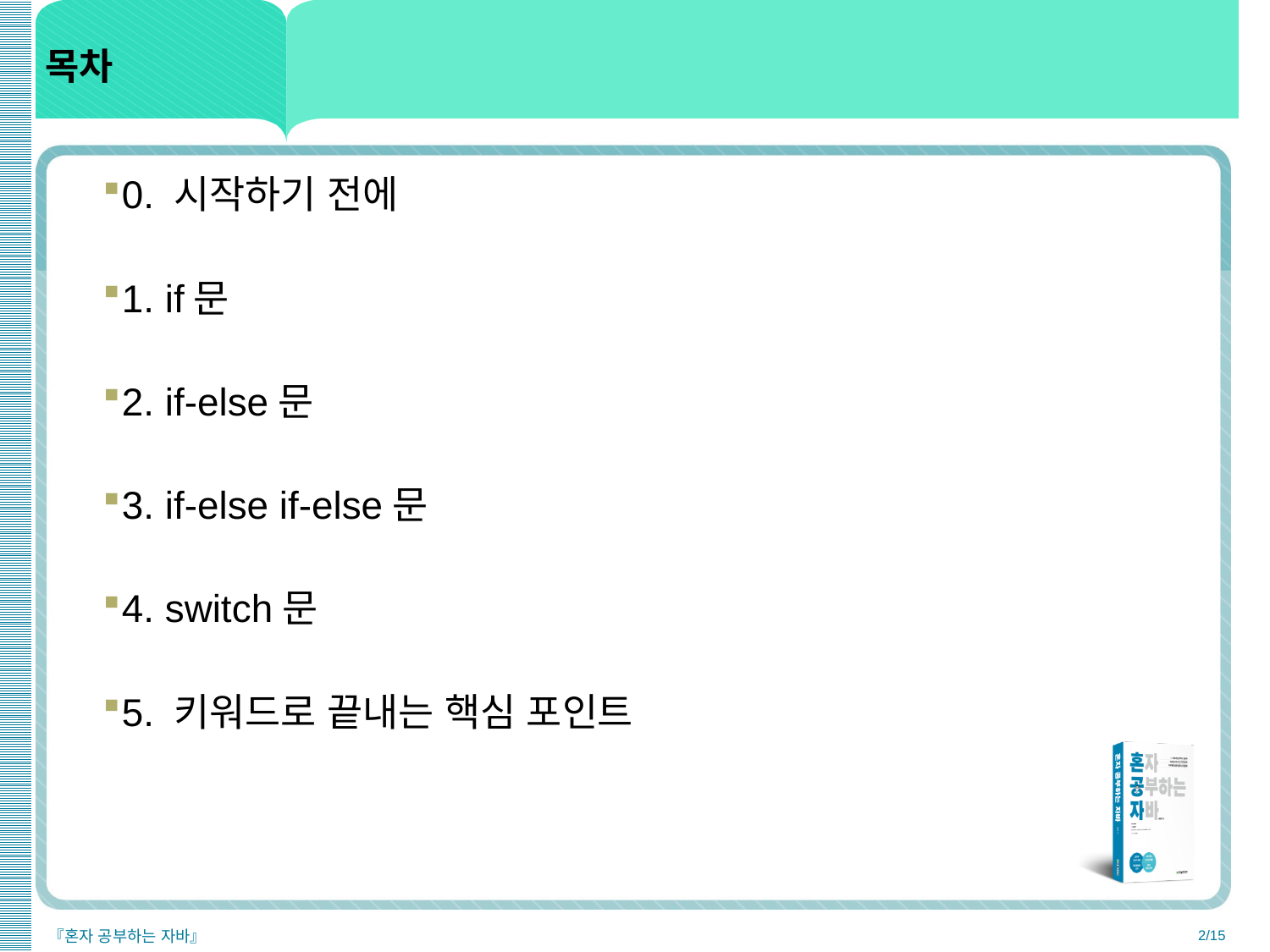

목차

0. 시작하기 전에
1. if문
2. if-else문
3. if-else if-else문
4. switch문
5. 키워드로 끝내는 핵심 포인트